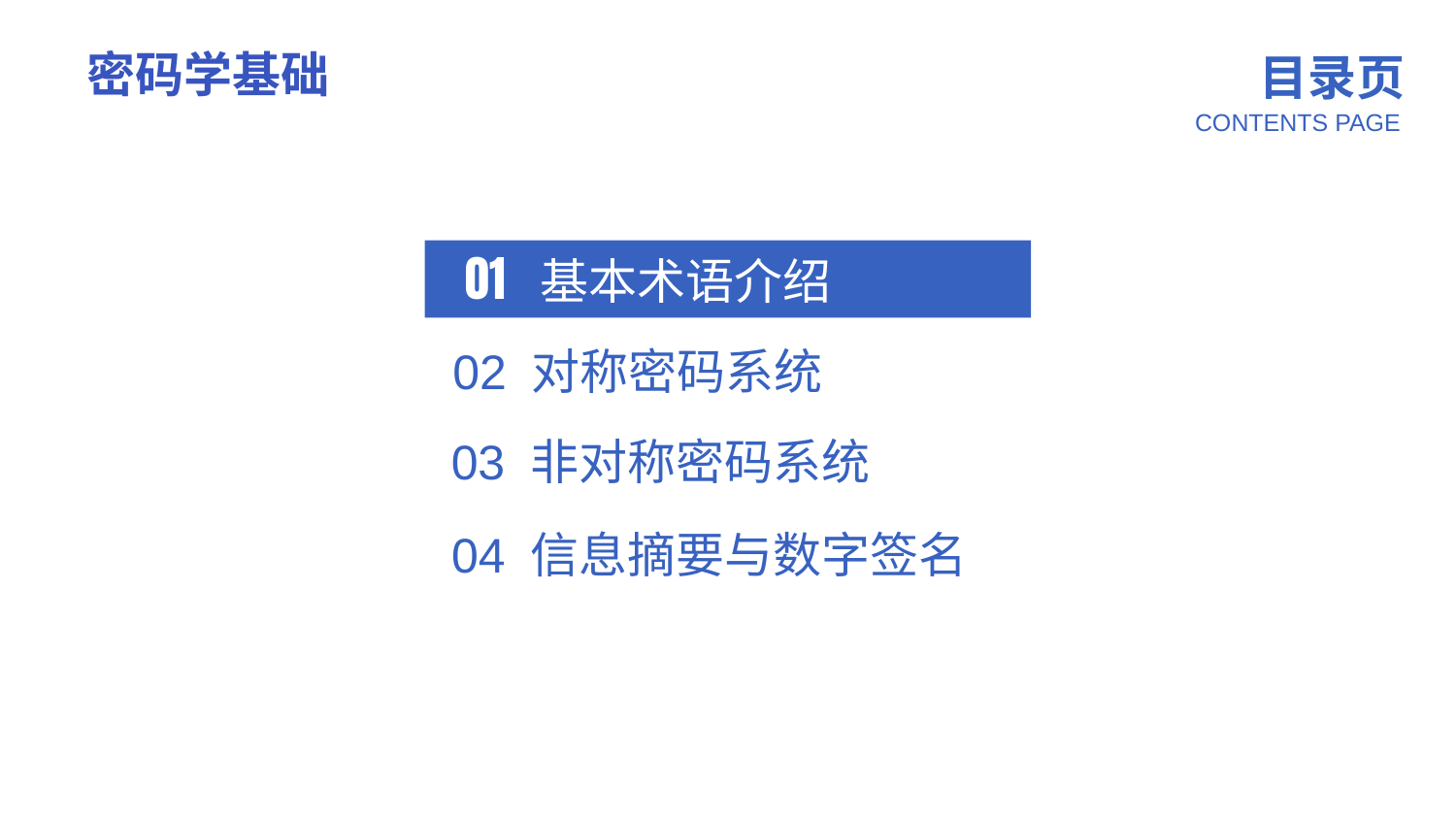

密码学基础

01  基本术语介绍
02 对称密码系统
03 非对称密码系统
04 信息摘要与数字签名